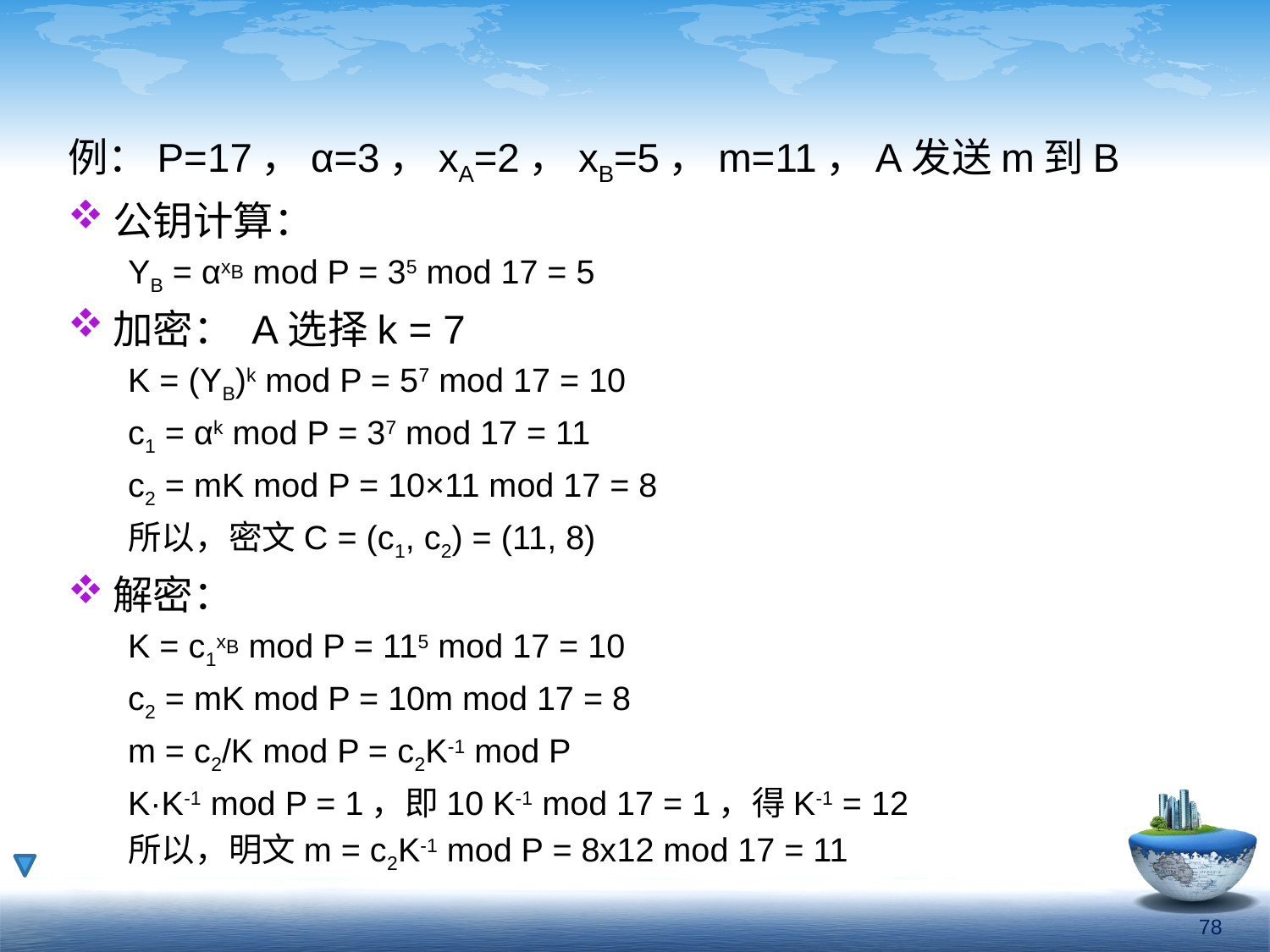

例：P=17，α=3，xA=2，xB=5，m=11，A发送m到B
公钥计算：
YB = αxB mod P = 35 mod 17 = 5
加密： A选择k = 7
K = (YB)k mod P = 57 mod 17 = 10
c1 = αk mod P = 37 mod 17 = 11
c2 = mK mod P = 10×11 mod 17 = 8
所以，密文C = (c1, c2) = (11, 8)
解密：
K = c1xB mod P = 115 mod 17 = 10
c2 = mK mod P = 10m mod 17 = 8
m = c2/K mod P = c2K-1 mod P
K·K-1 mod P = 1，即10 K-1 mod 17 = 1，得K-1 = 12
所以，明文m = c2K-1 mod P = 8x12 mod 17 = 11

78